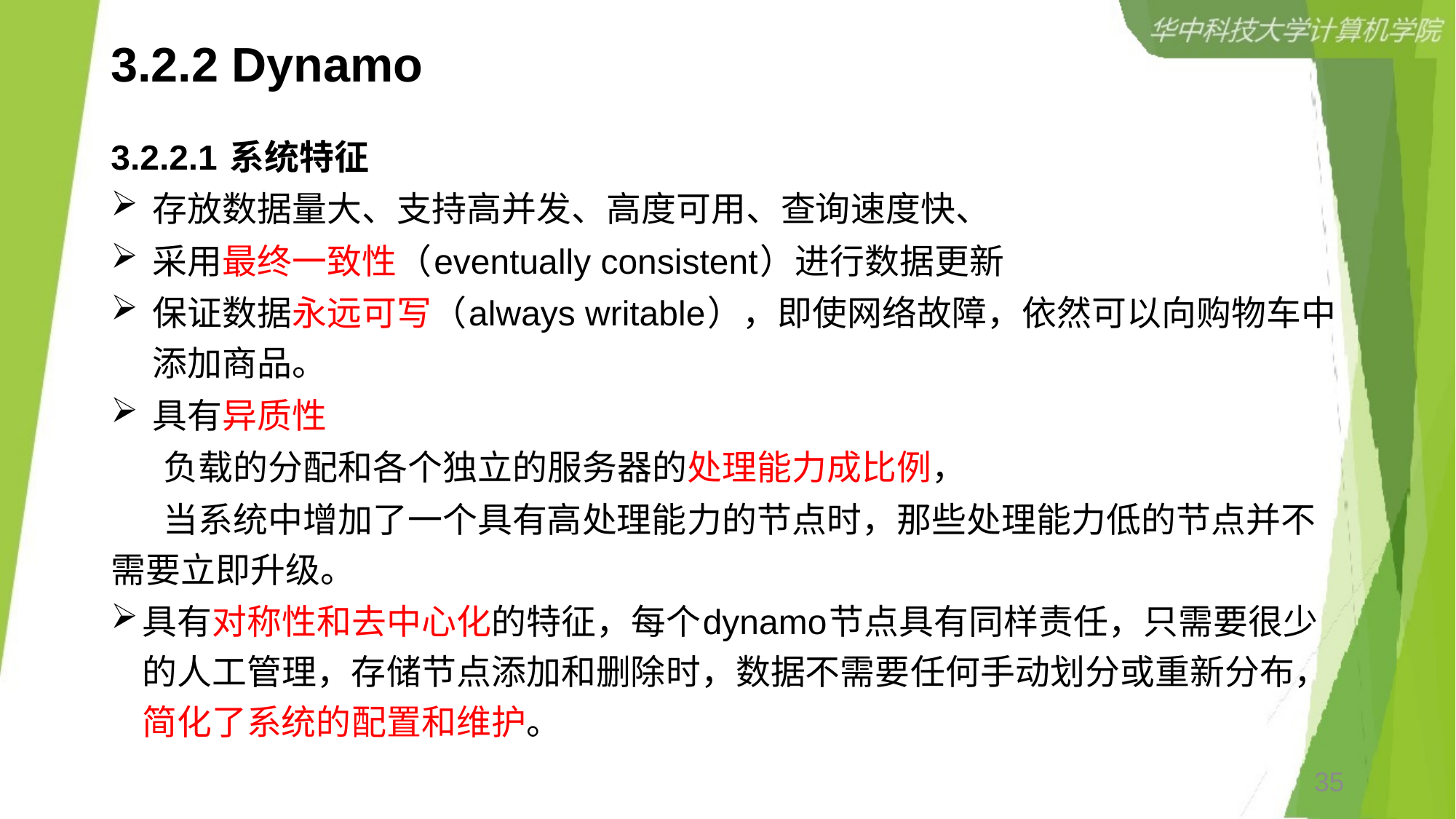

# 3.2.2 Dynamo
3.2.2.1 系统特征
存放数据量大、支持高并发、高度可用、查询速度快、
采用最终一致性（eventually consistent）进行数据更新
保证数据永远可写（always writable），即使网络故障，依然可以向购物车中添加商品。
具有异质性
    	负载的分配和各个独立的服务器的处理能力成比例，
    	当系统中增加了一个具有高处理能力的节点时，那些处理能力低的节点并不需要立即升级。
具有对称性和去中心化的特征，每个dynamo节点具有同样责任，只需要很少的人工管理，存储节点添加和删除时，数据不需要任何手动划分或重新分布，简化了系统的配置和维护。
35